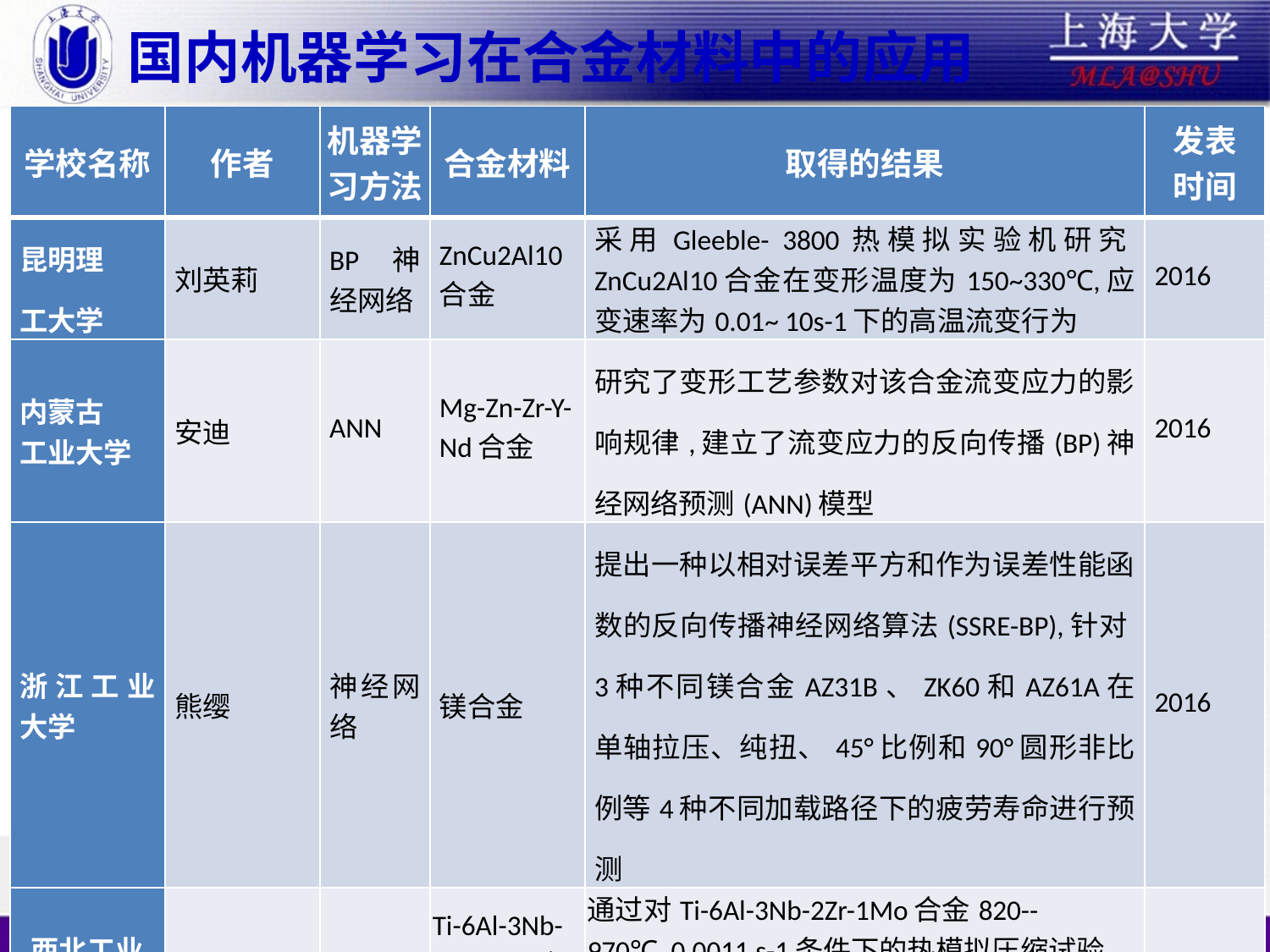

# 国内机器学习在合金材料中的应用
| 学校名称 | 作者 | 机器学习方法 | 合金材料 | 取得的结果 | 发表 时间 |
| --- | --- | --- | --- | --- | --- |
| 昆明理 工大学 | 刘英莉 | BP神经网络 | ZnCu2Al10合金 | 采用Gleeble- 3800热模拟实验机研究ZnCu2Al10合金在变形温度为150~330℃,应变速率为0.01~ 10s-1下的高温流变行为 | 2016 |
| 内蒙古 工业大学 | 安迪 | ANN | Mg-Zn-Zr-Y-Nd合金 | 研究了变形工艺参数对该合金流变应力的影响规律,建立了流变应力的反向传播(BP)神经网络预测(ANN)模型 | 2016 |
| 浙江工业大学 | 熊缨 | 神经网络 | 镁合金 | 提出一种以相对误差平方和作为误差性能函数的反向传播神经网络算法(SSRE-BP),针对3种不同镁合金AZ31B、ZK60和AZ61A在单轴拉压、纯扭、45°比例和90°圆形非比例等4种不同加载路径下的疲劳寿命进行预测 | 2016 |
| 西北工业 大学 | 陈海生 | BP | Ti-6Al-3Nb-2Zr-1Mo合金 | 通过对Ti-6Al-3Nb-2Zr-1Mo合金820--970℃ ,0.0011 s-1条件下的热模拟压缩试验,建立该合金BP-ANN本构预测模型和传统的回归模型 | 2016 |